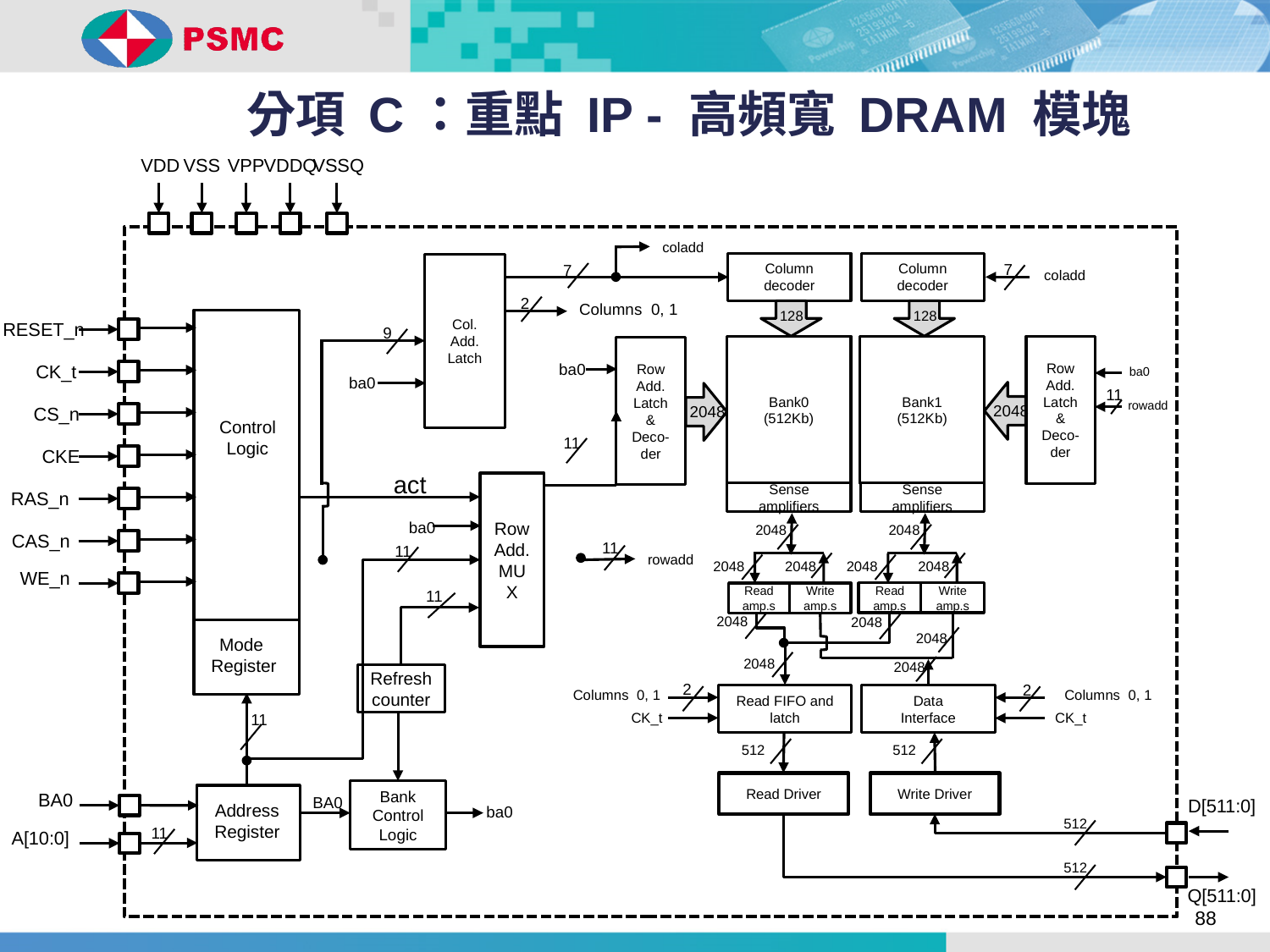

# 分項 C：重點 IP - 高頻寬 DRAM 模塊
VDD

VSS

VPP

VDDQ

VSSQ

coladd
Column decoder

128
Bank0
(512Kb)
Sense amplifiers
2048
2048
2048
Read amp.s
Write amp.s
Column decoder

128
Bank1
(512Kb)
Sense amplifiers
2048
2048
2048
Read amp.s
Write amp.s
7
7
Col.
Add.
Latch
coladd

2
Columns  0, 1

Control
Logic
RESET_n
9

Row
Add.
Latch
&
Deco-der

2048
Row
Add.
Latch
&
Deco-der

2048
ba0
CK_t
ba0

ba0
11
rowadd
CS_n

11
CKE

act
Row
Add.
MUX
RAS_n

ba0
CAS_n

11
11
rowadd

WE_n

11
2048
2048

Mode
Register
2048

2048
2048
Refresh
counter
2
Columns  0, 1
Read FIFO and latch
CK_t
2
Columns  0, 1
Data
Interface
CK_t
11
512
Read Driver
512
Write Driver

Bank
Control
Logic
BA0

Address
Register
BA0
D[511:0]

ba0
512
11
A[10:0]

512

Q[511:0]
88